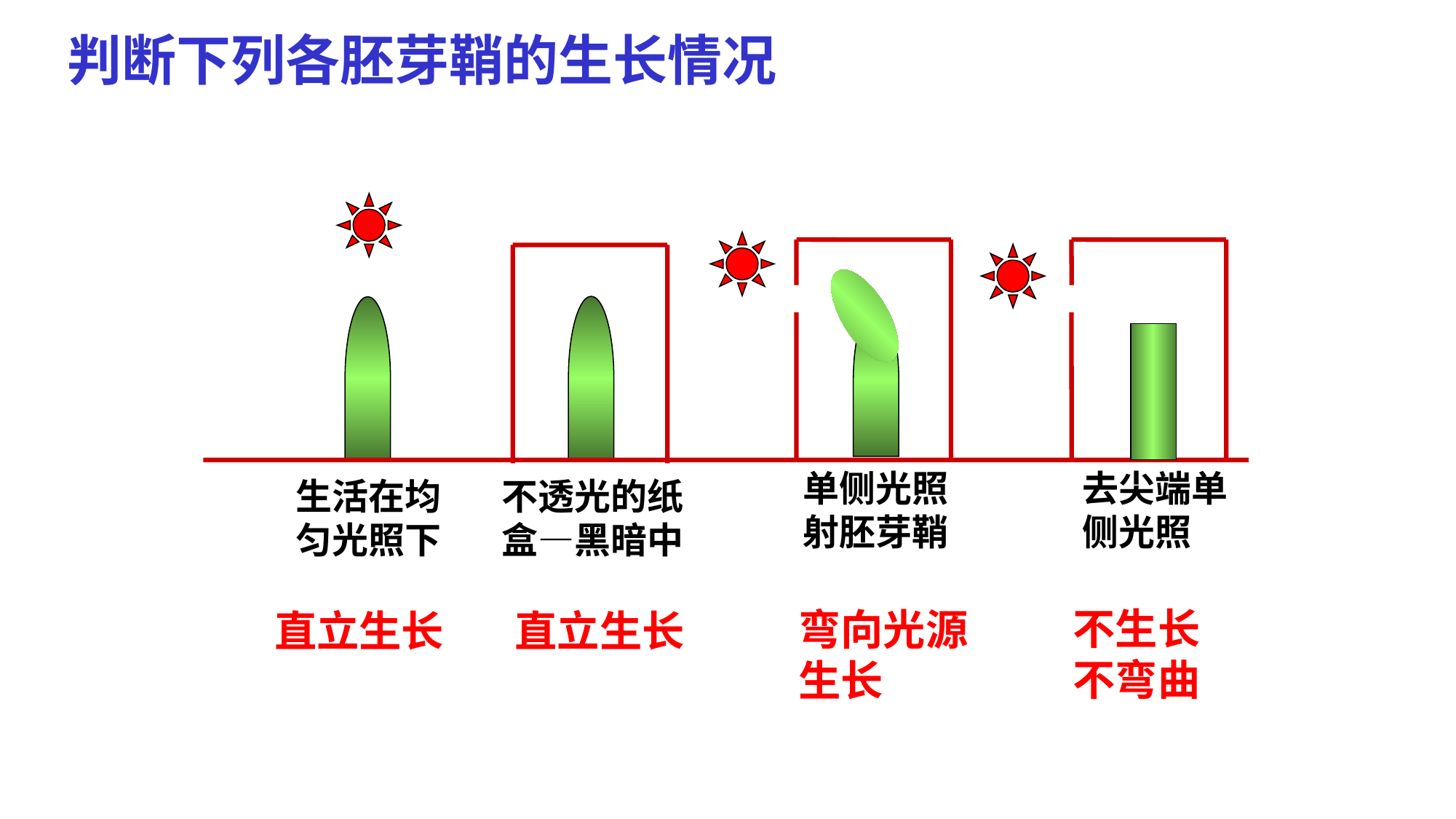

判断下列各胚芽鞘的生长情况

单侧光照射胚芽鞘
去尖端单侧光照
生活在均匀光照下
不透光的纸盒—黑暗中
不生长不弯曲
弯向光源生长
直立生长
直立生长